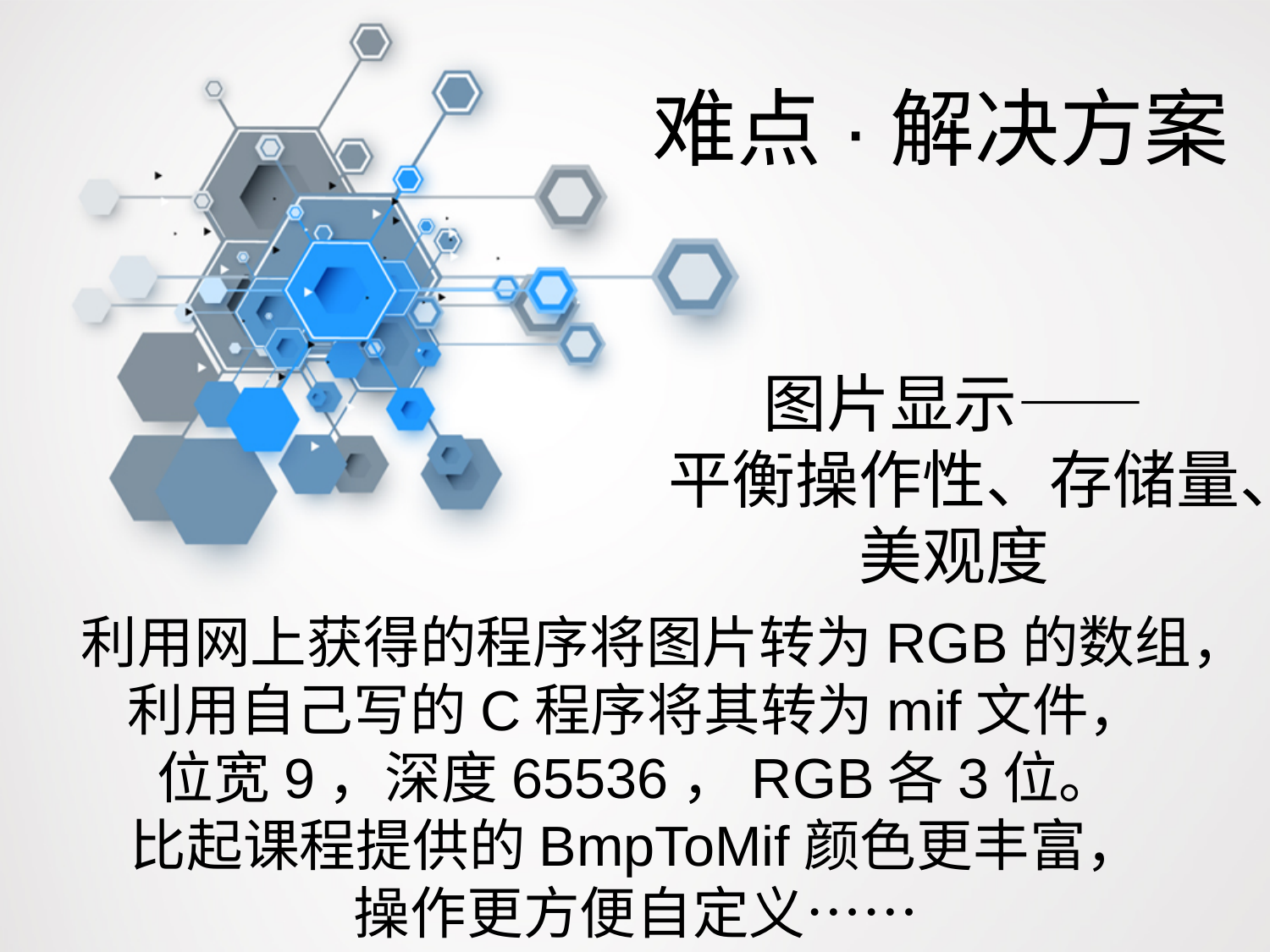

难点·解决方案
图片显示——
平衡操作性、存储量、美观度
利用网上获得的程序将图片转为RGB的数组，
利用自己写的C程序将其转为mif文件，
位宽9，深度65536，RGB各3位。
比起课程提供的BmpToMif颜色更丰富，
操作更方便自定义……